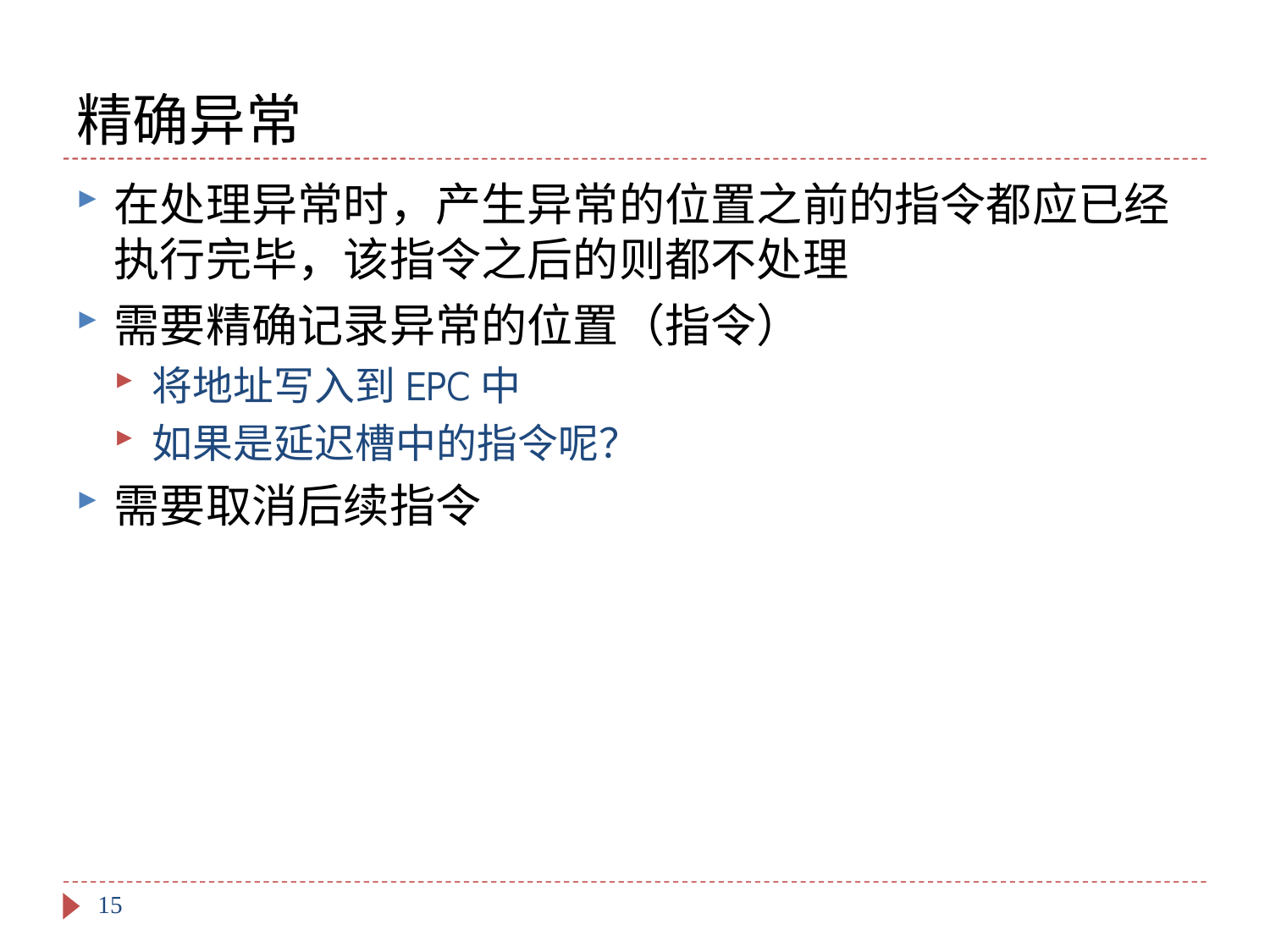

# 精确异常
在处理异常时，产生异常的位置之前的指令都应已经执行完毕，该指令之后的则都不处理
需要精确记录异常的位置（指令）
将地址写入到EPC中
如果是延迟槽中的指令呢？
需要取消后续指令

15